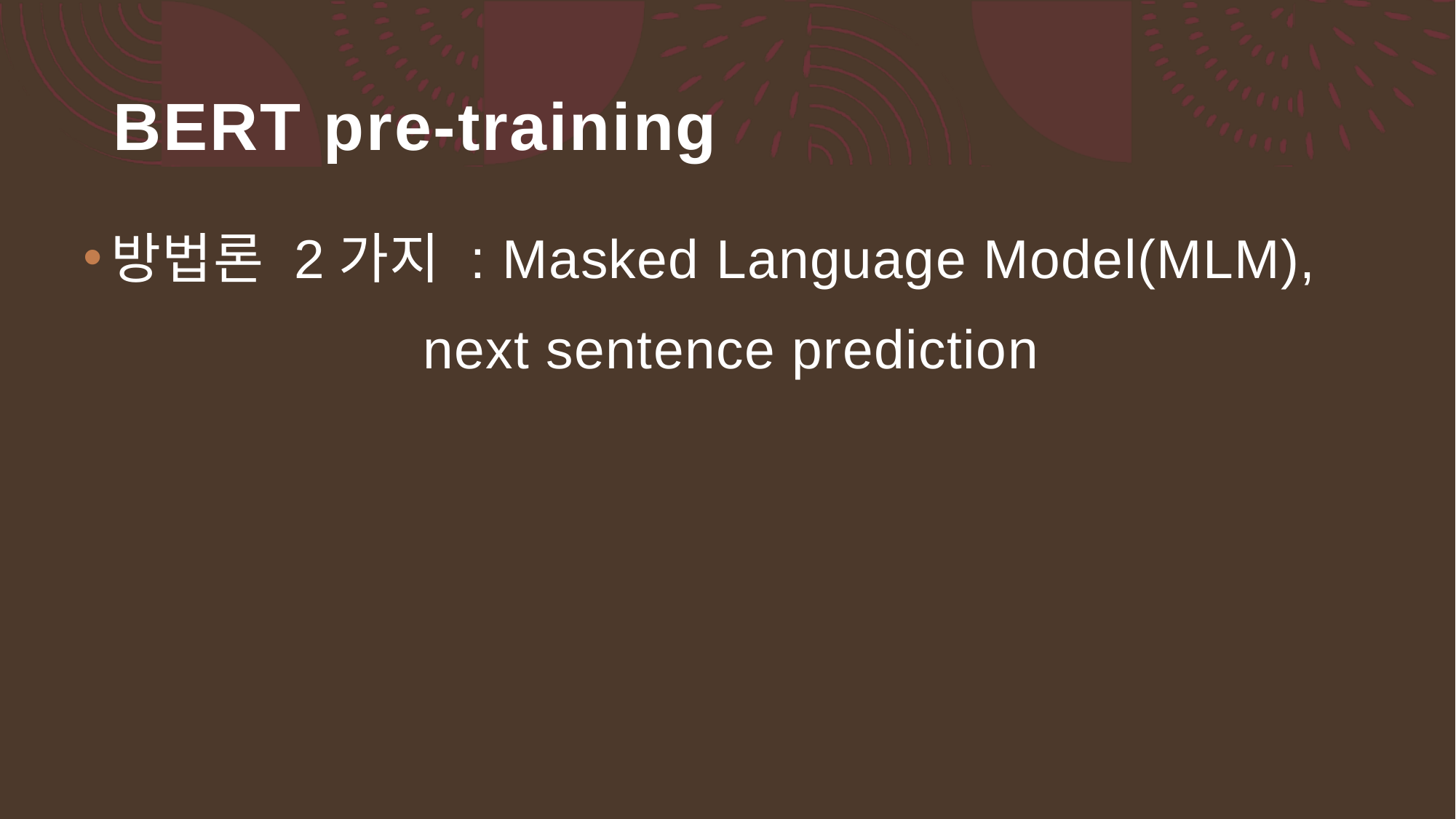

# BERT pre-training
방법론 2가지 : Masked Language Model(MLM),
                     next sentence prediction